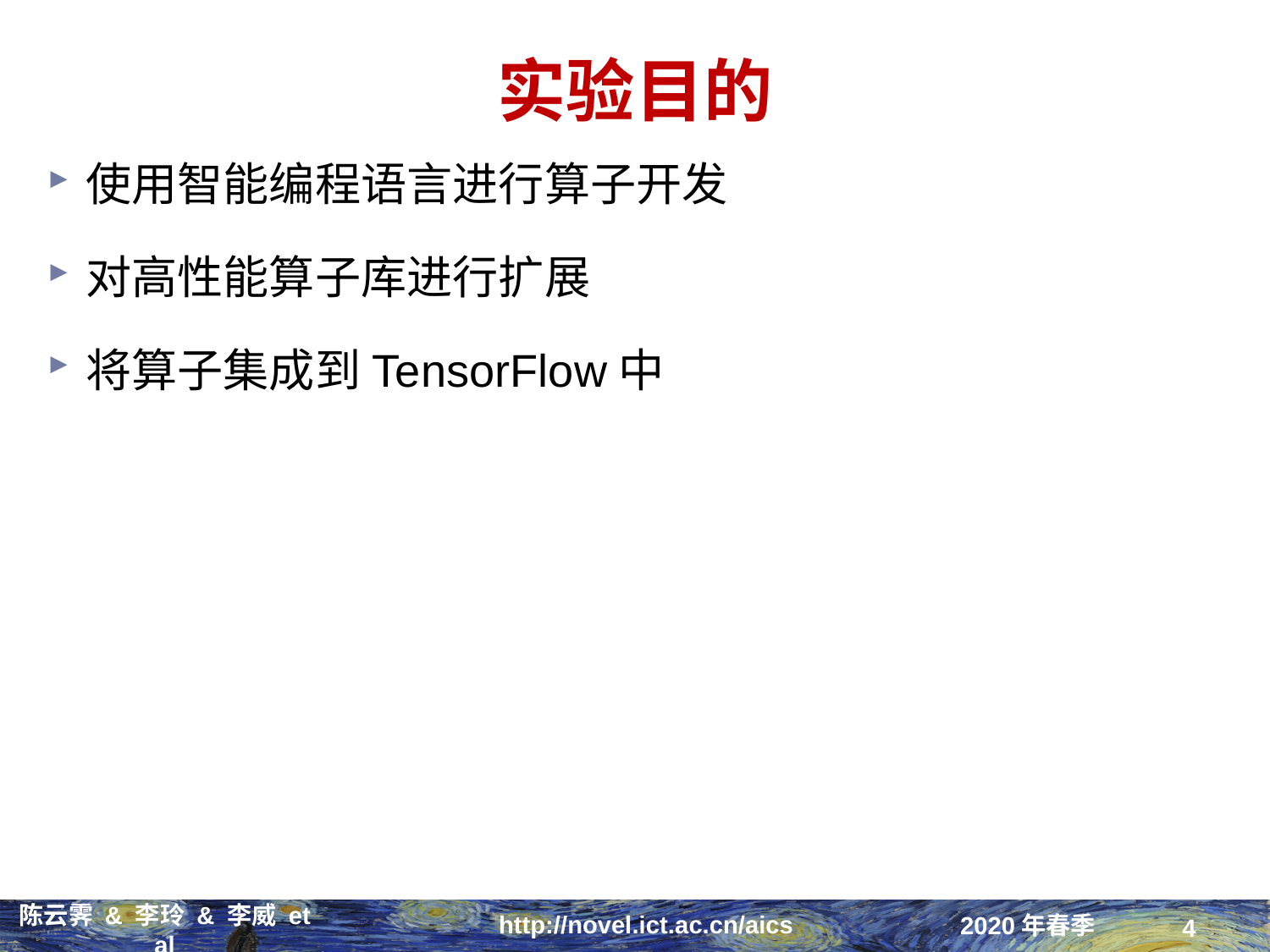

# 实验目的
使用智能编程语言进行算子开发
对高性能算子库进行扩展
将算子集成到TensorFlow中
4